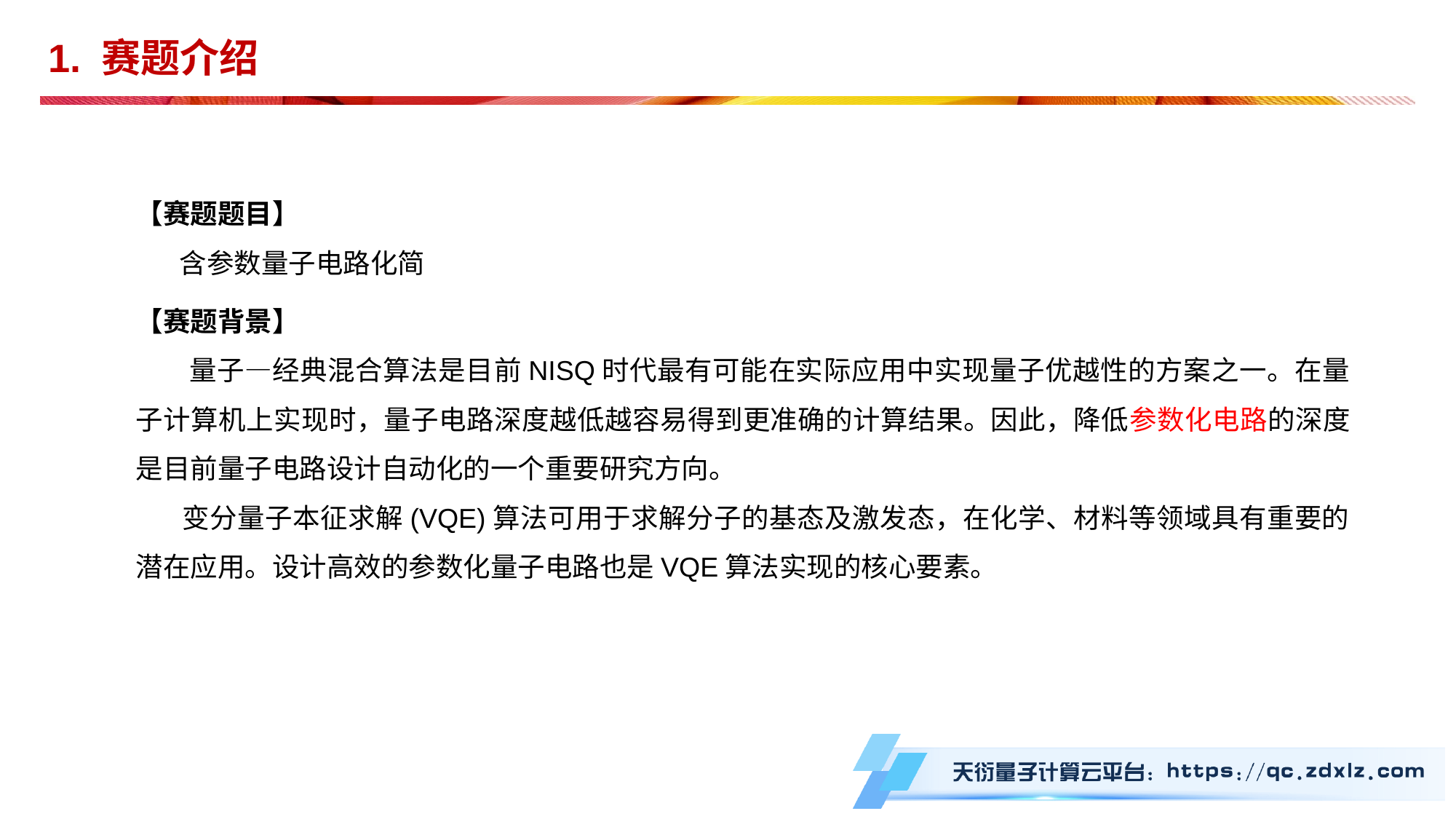

1. 赛题介绍
【赛题题目】
      含参数量子电路化简
【赛题背景】
       量子—经典混合算法是目前NISQ时代最有可能在实际应用中实现量子优越性的方案之一。在量子计算机上实现时，量子电路深度越低越容易得到更准确的计算结果。因此，降低参数化电路的深度是目前量子电路设计自动化的一个重要研究方向。
      变分量子本征求解(VQE)算法可用于求解分子的基态及激发态，在化学、材料等领域具有重要的潜在应用。设计高效的参数化量子电路也是VQE算法实现的核心要素。